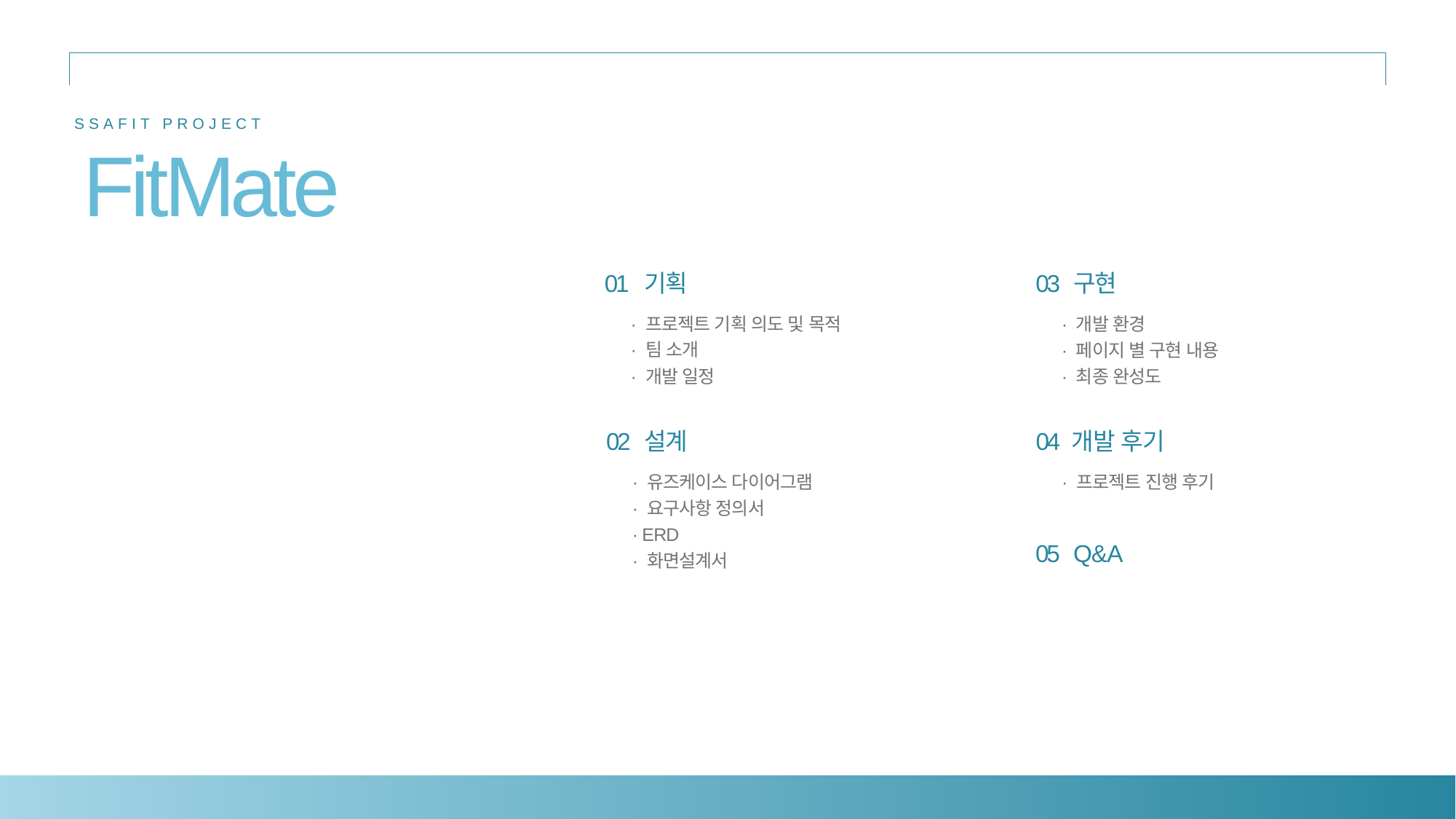

SSAFIT PROJECT
FitMate
01
기획
03
구현
· 프로젝트 기획 의도 및 목적
· 팀 소개
· 개발 일정
· 개발 환경
· 페이지 별 구현 내용
· 최종 완성도
02
설계
04
개발 후기
· 유즈케이스 다이어그램
· 요구사항 정의서
· ERD
· 화면설계서
· 프로젝트 진행 후기
05
Q&A